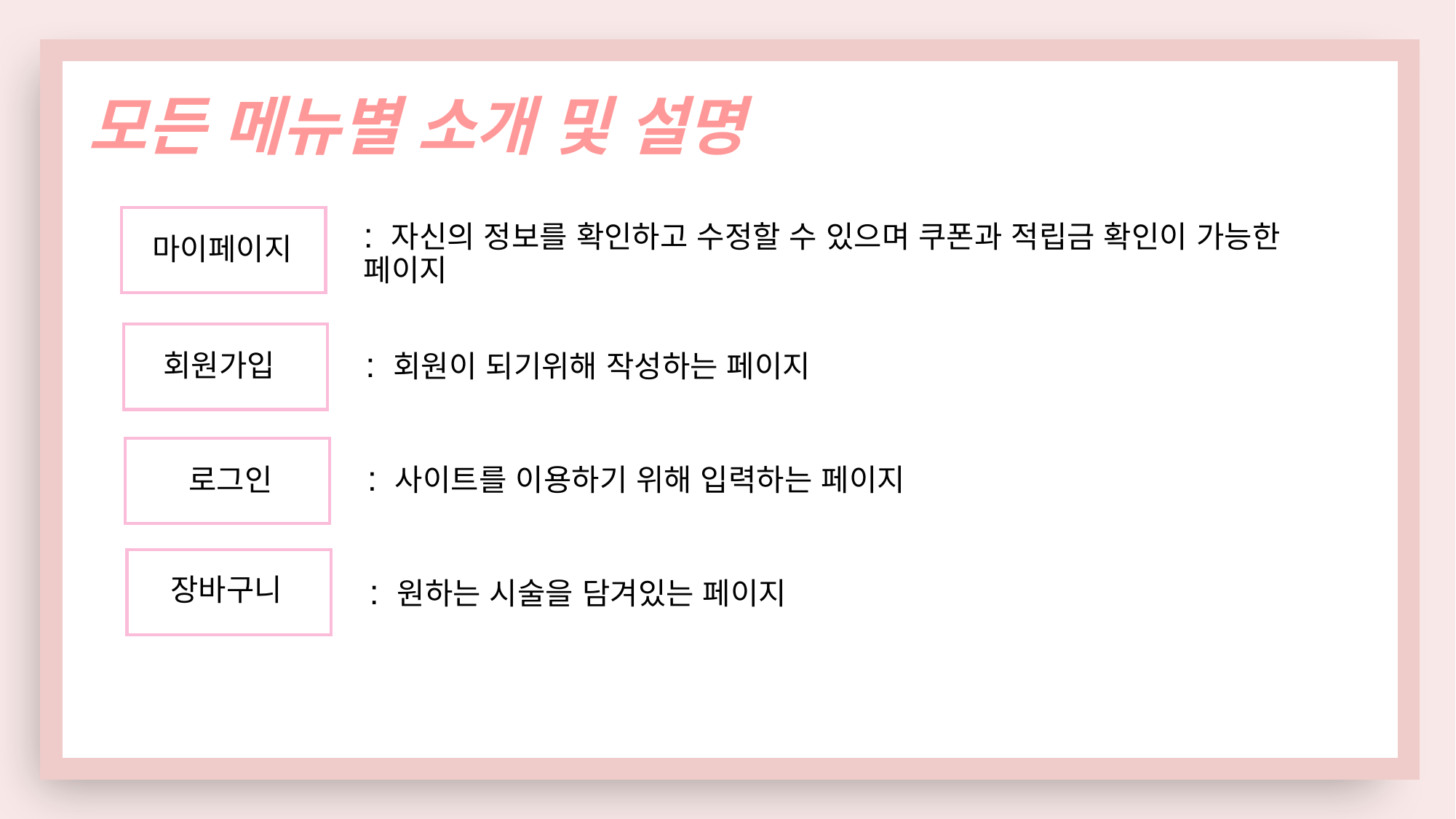

모든 메뉴별 소개 및 설명

: 자신의 정보를 확인하고 수정할 수 있으며 쿠폰과 적립금 확인이 가능한    페이지

마이페이지

: 회원이 되기위해 작성하는 페이지

회원가입

: 사이트를 이용하기 위해 입력하는 페이지

로그인

: 원하는 시술을 담겨있는 페이지

장바구니